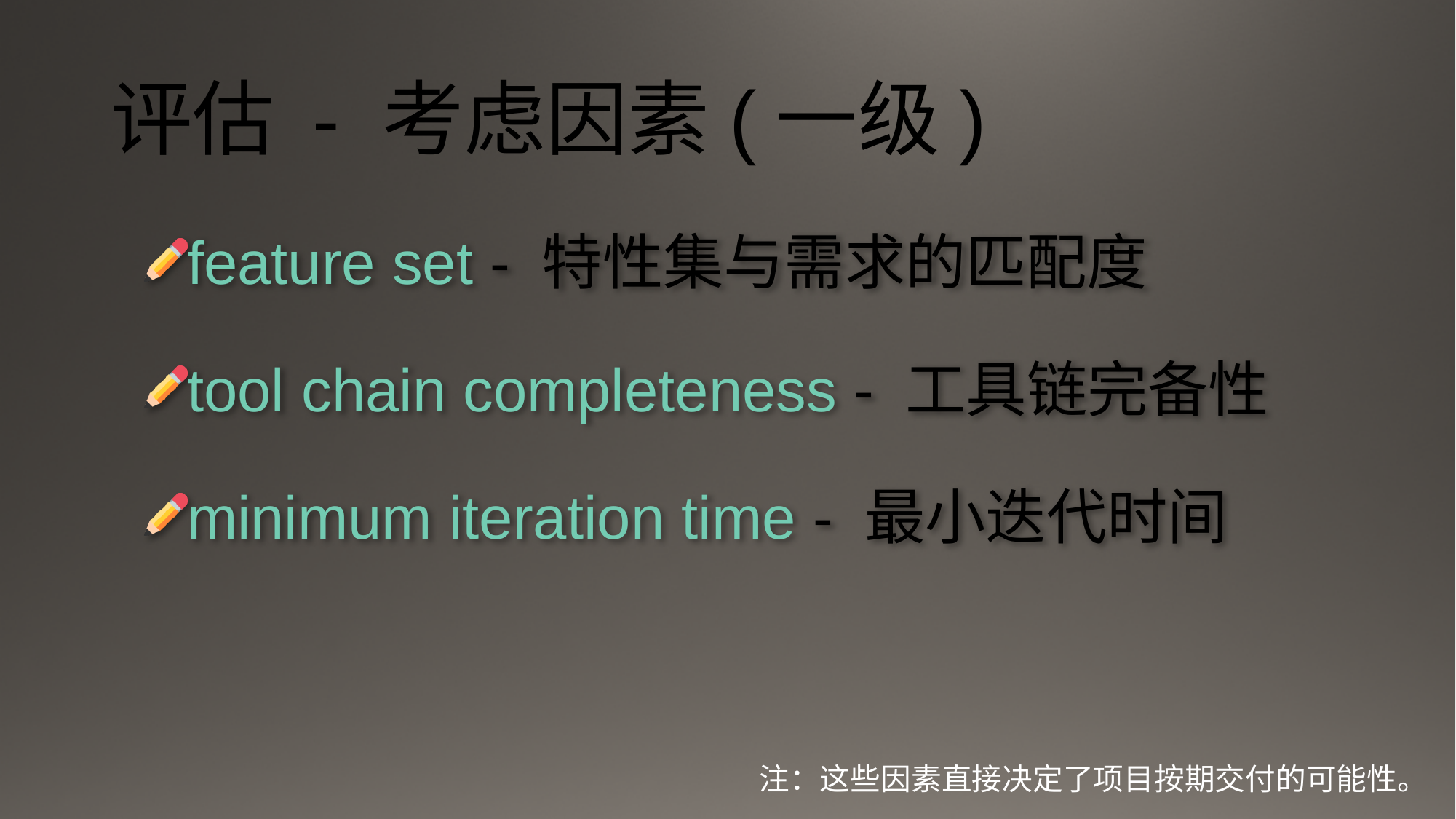

# 评估 - 考虑因素(一级)
feature set - 特性集与需求的匹配度
tool chain completeness - 工具链完备性
minimum iteration time - 最小迭代时间
注：这些因素直接决定了项目按期交付的可能性。